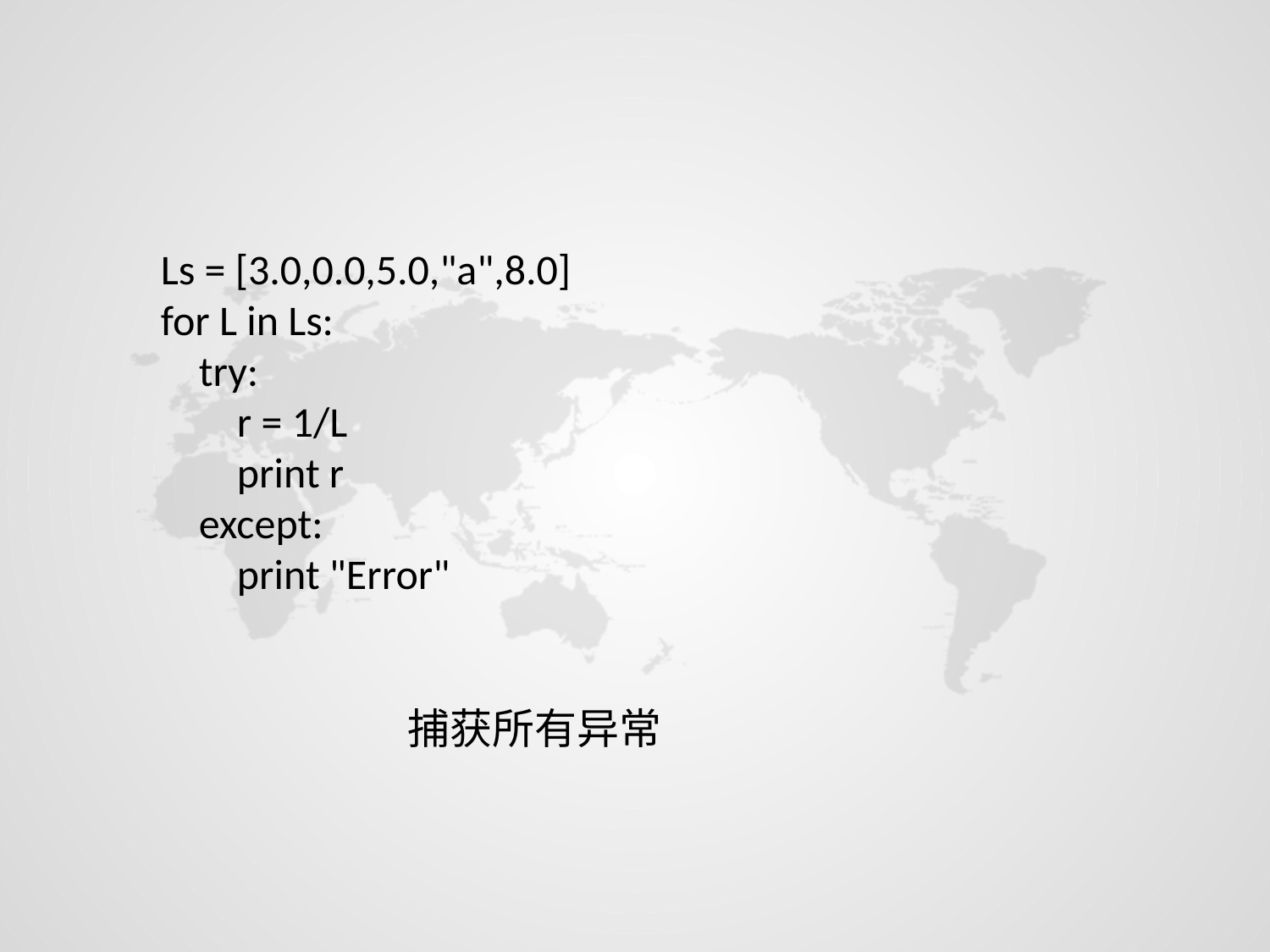

Ls = [3.0,0.0,5.0,"a",8.0]
for L in Ls:
    try:
        r = 1/L
        print r
    except:
        print "Error"
捕获所有异常